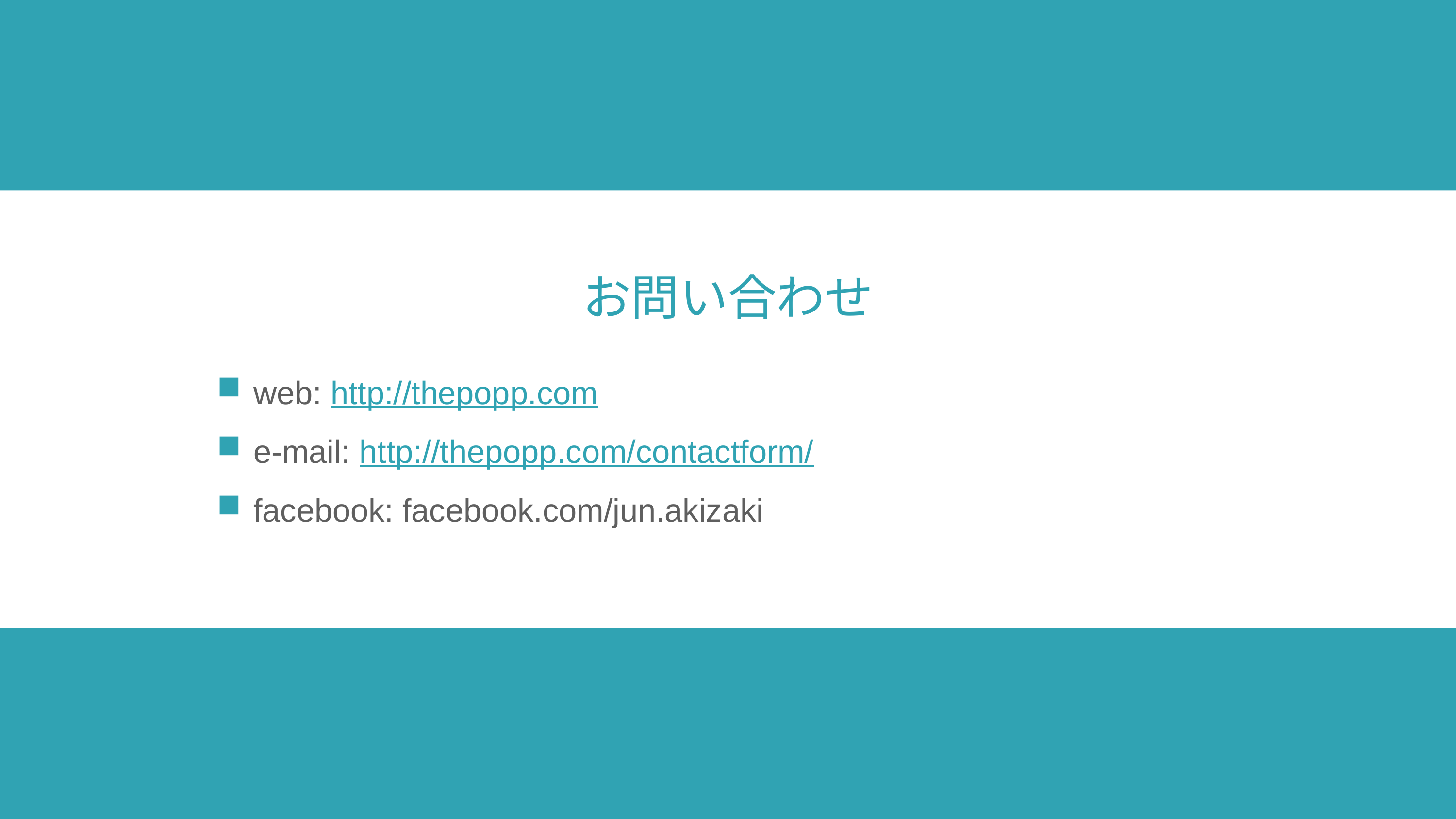

# お問い合わせ
web: http://thepopp.com
e-mail: http://thepopp.com/contactform/
facebook: facebook.com/jun.akizaki